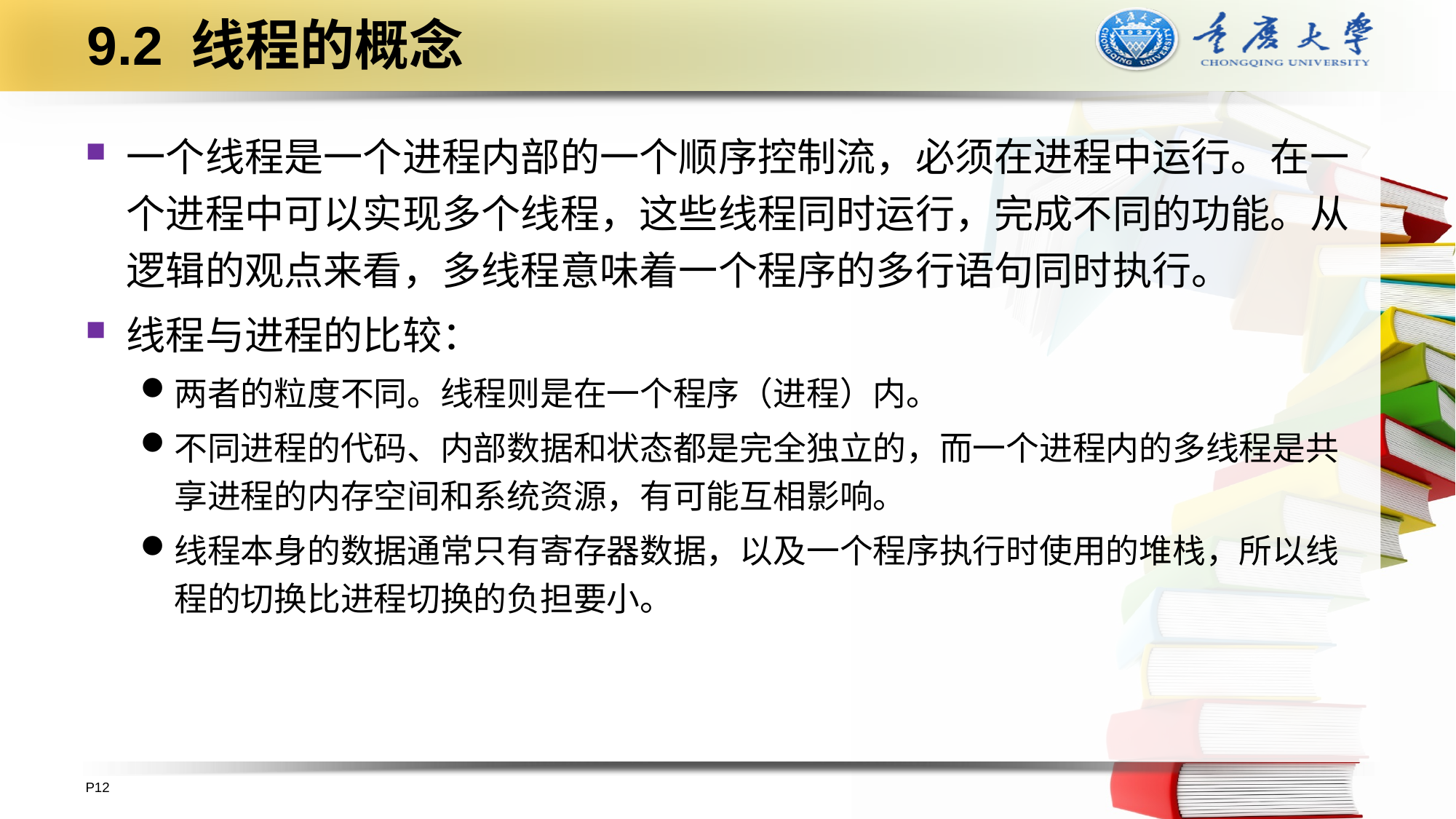

# 9.2 线程的概念
一个线程是一个进程内部的一个顺序控制流，必须在进程中运行。在一个进程中可以实现多个线程，这些线程同时运行，完成不同的功能。从逻辑的观点来看，多线程意味着一个程序的多行语句同时执行。
线程与进程的比较：
两者的粒度不同。线程则是在一个程序（进程）内。
不同进程的代码、内部数据和状态都是完全独立的，而一个进程内的多线程是共享进程的内存空间和系统资源，有可能互相影响。
线程本身的数据通常只有寄存器数据，以及一个程序执行时使用的堆栈，所以线程的切换比进程切换的负担要小。

P12